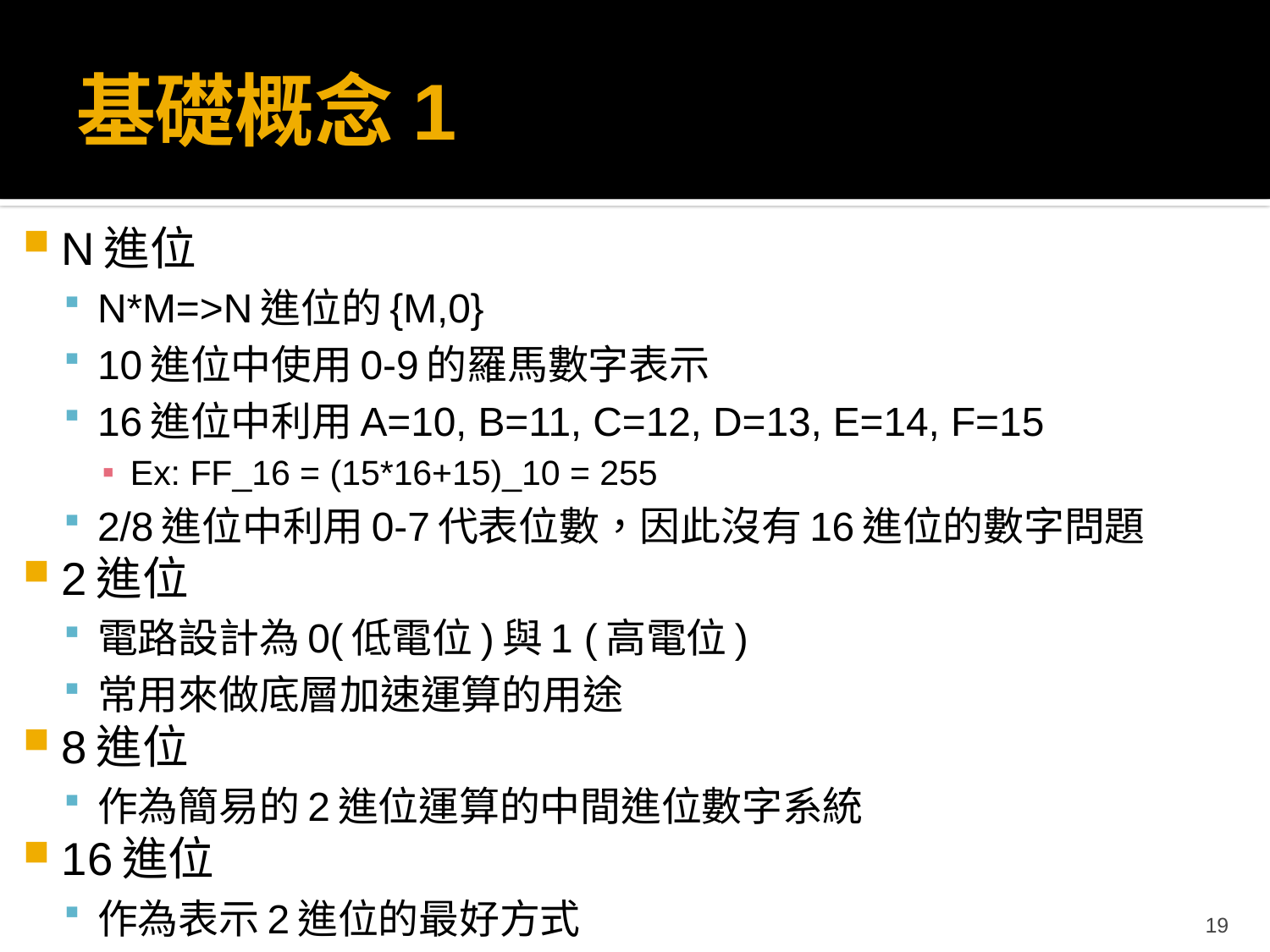

# 基礎概念1
N進位
N*M=>N進位的{M,0}
10進位中使用0-9的羅馬數字表示
16進位中利用A=10, B=11, C=12, D=13, E=14, F=15
Ex: FF_16 = (15*16+15)_10 = 255
2/8進位中利用0-7代表位數，因此沒有16進位的數字問題
2進位
電路設計為0(低電位)與1 (高電位)
常用來做底層加速運算的用途
8進位
作為簡易的2進位運算的中間進位數字系統
16進位
作為表示2進位的最好方式
19